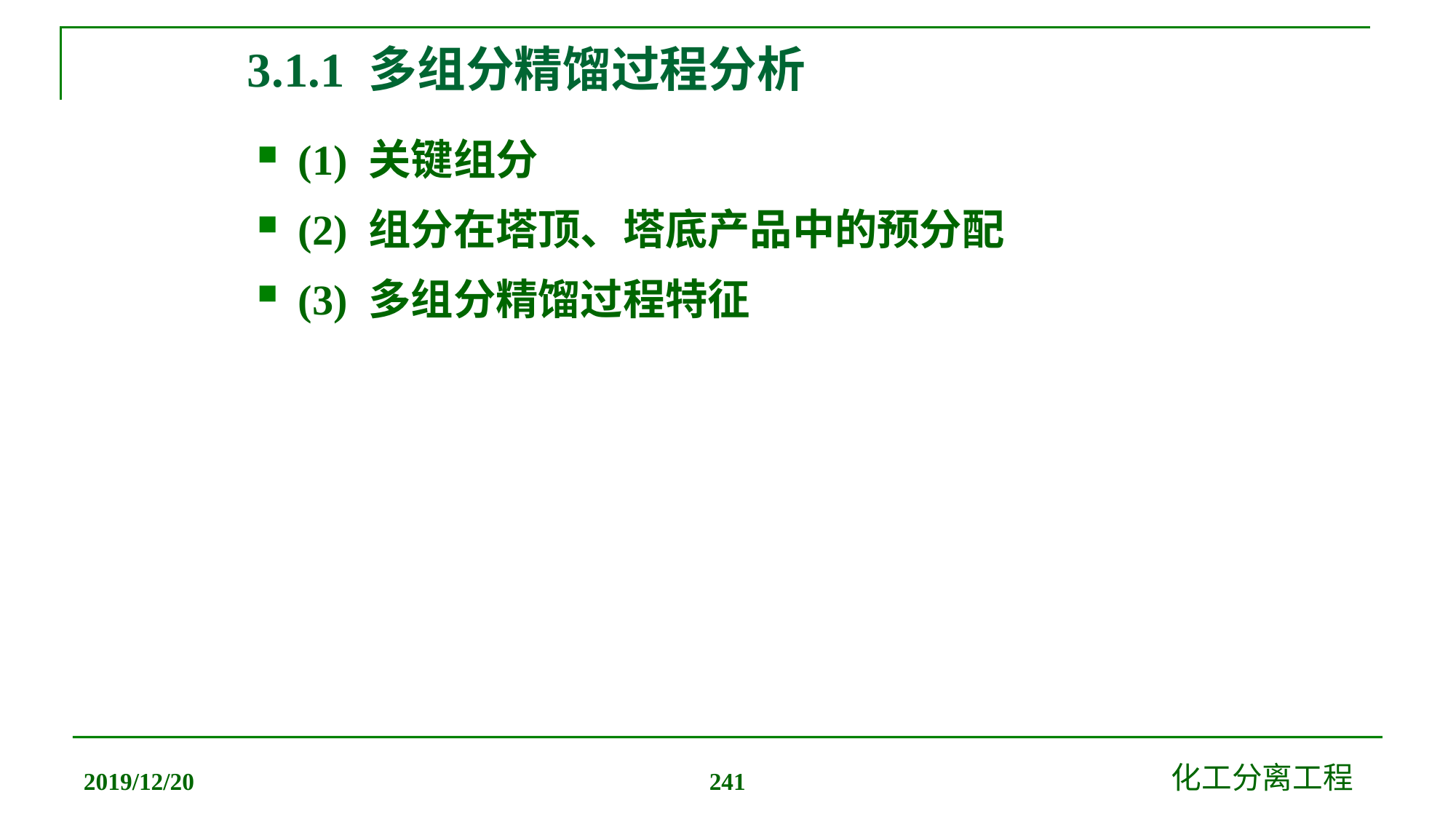

# 3.1.1 多组分精馏过程分析
(1) 关键组分
(2) 组分在塔顶、塔底产品中的预分配
(3) 多组分精馏过程特征

2019/12/20
化工分离工程
241